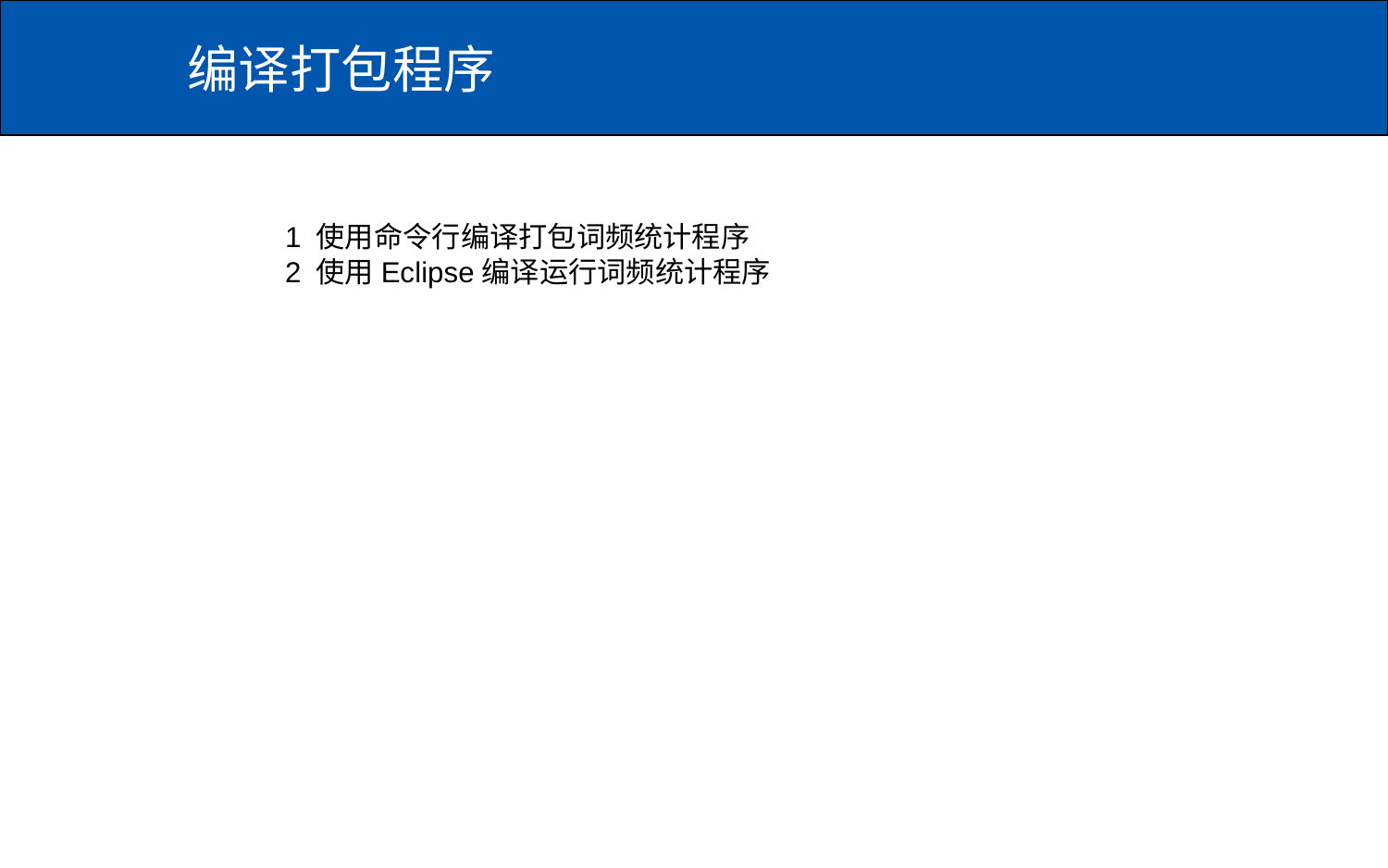

# 编译打包程序
1 使用命令行编译打包词频统计程序
2 使用Eclipse编译运行词频统计程序